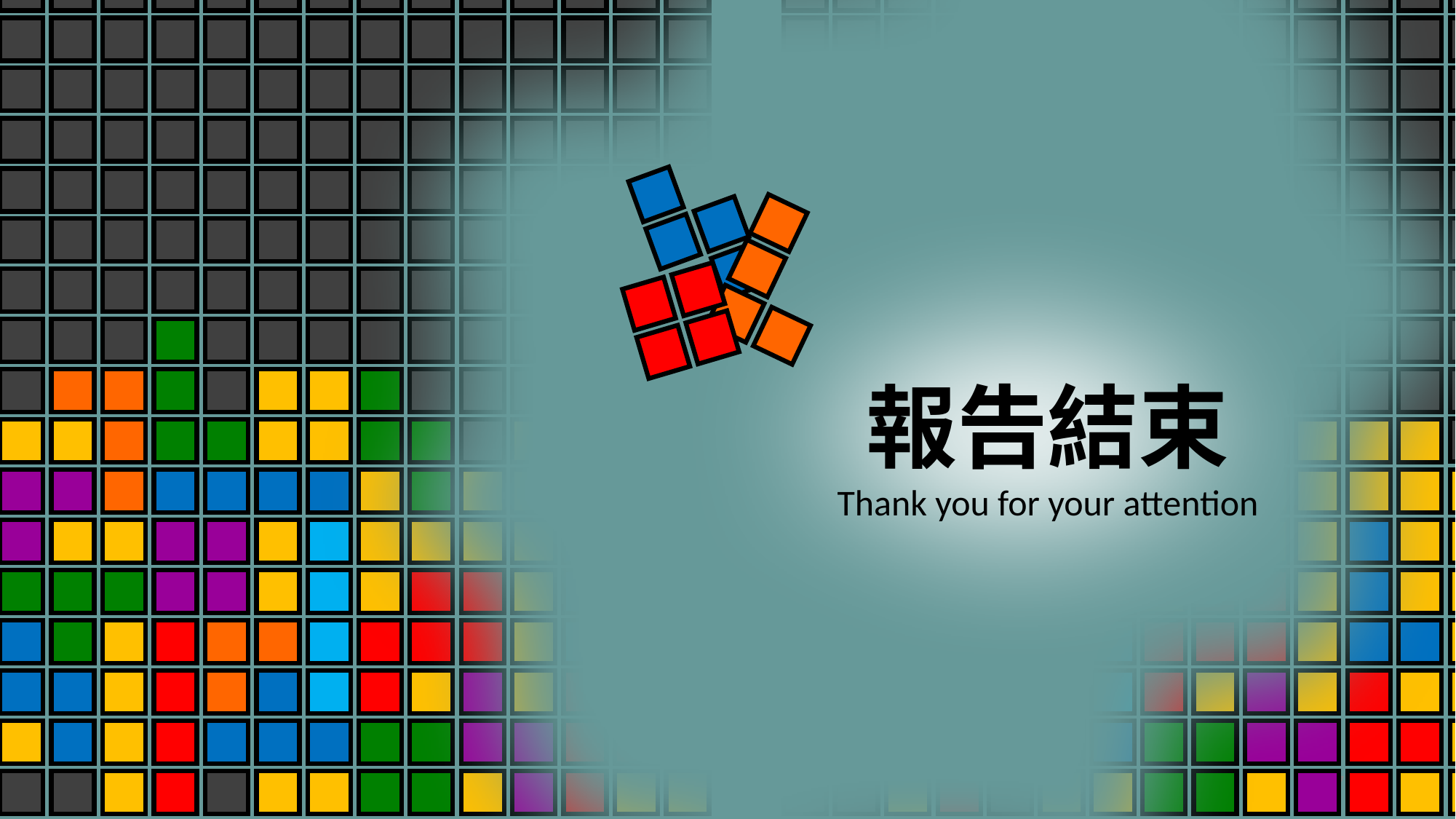

報告結束
Thank you for your attention

7